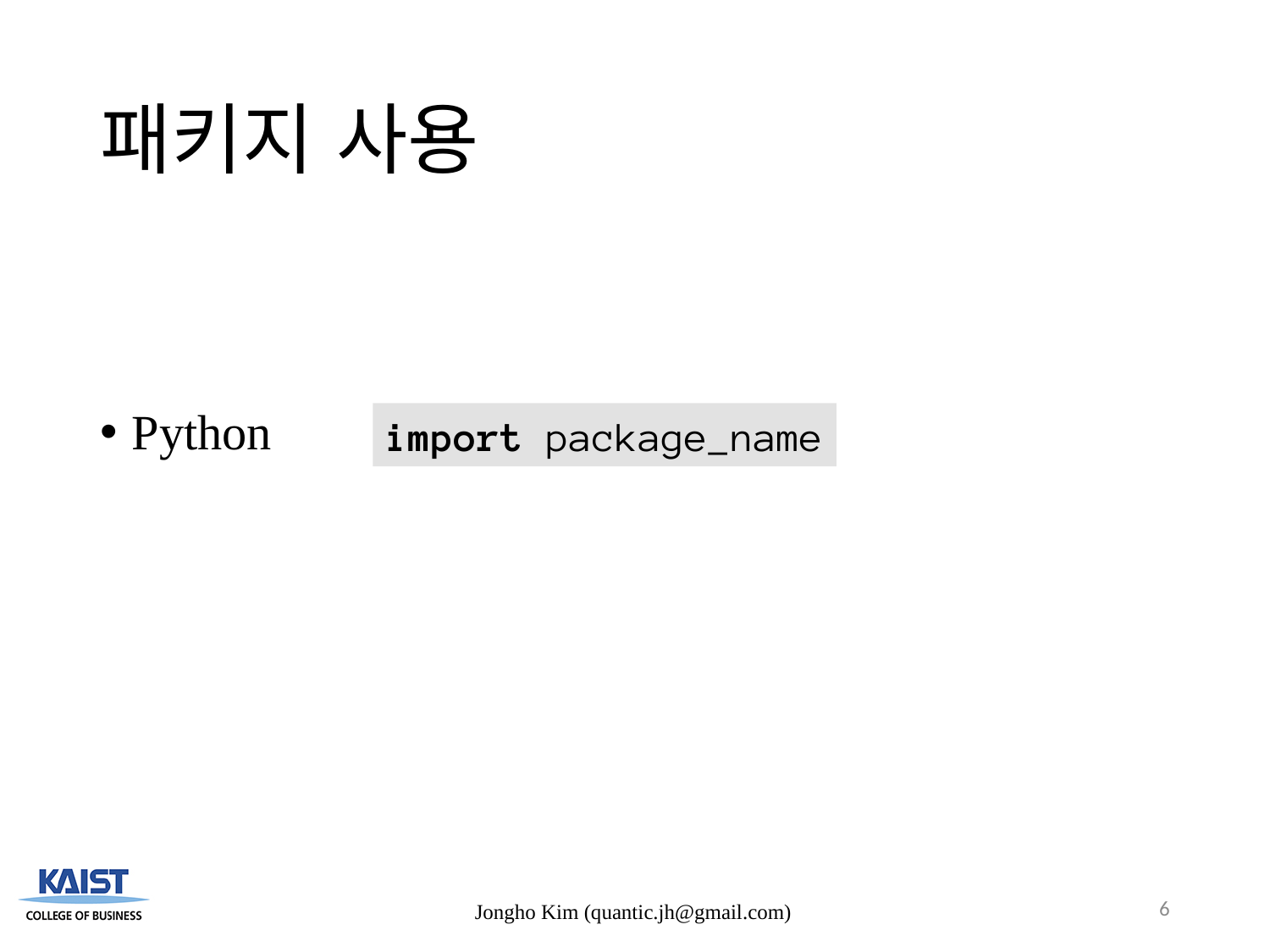

# 패키지 사용

Python
import package_name
6